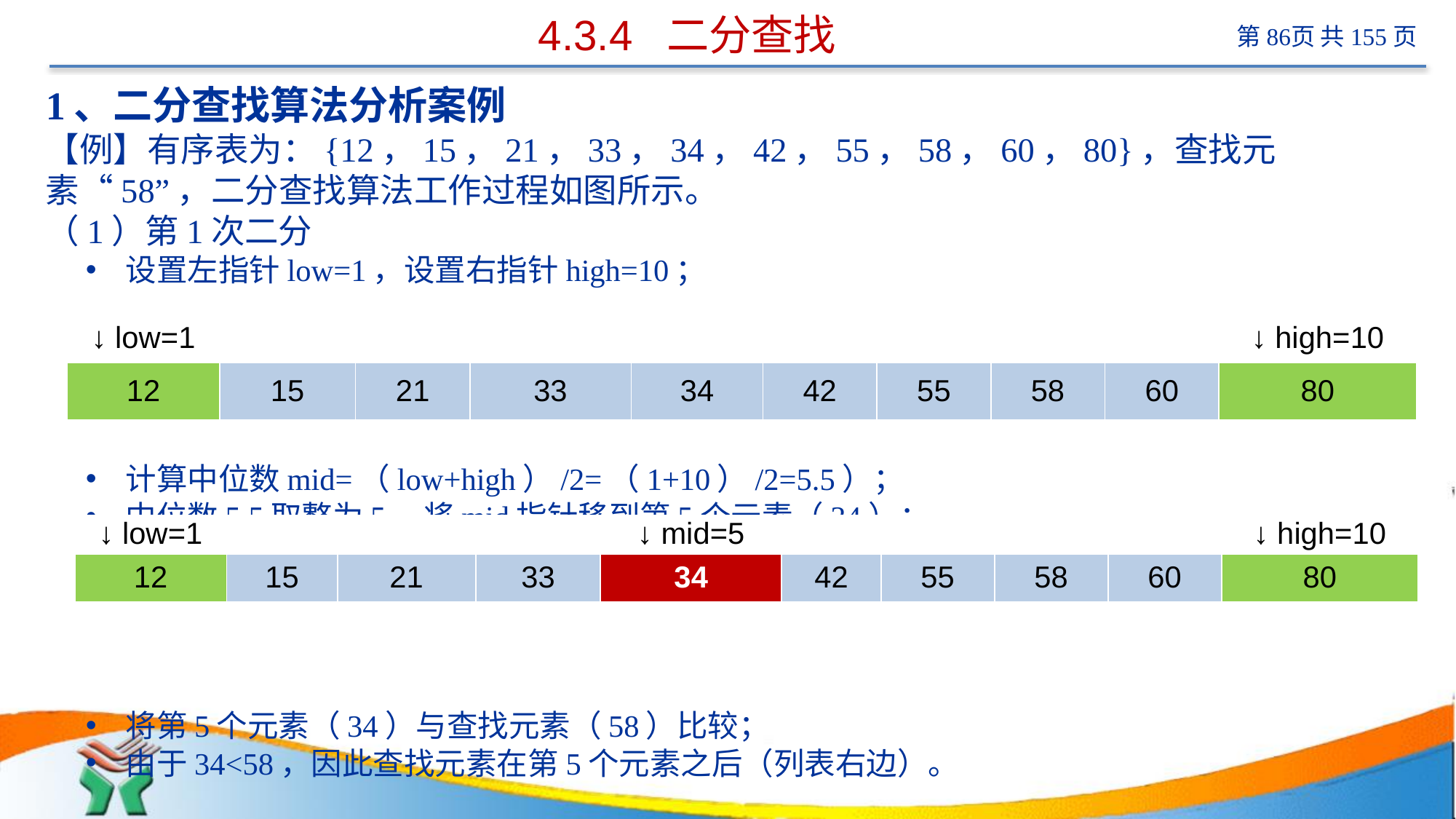

# 4.3.4  二分查找
1、二分查找算法分析案例
【例】有序表为：{12，15，21，33，34，42，55，58，60，80}，查找元素“58”，二分查找算法工作过程如图所示。
（1）第1次二分
设置左指针low=1，设置右指针high=10；

计算中位数mid=（low+high）/2=（1+10）/2=5.5）；
中位数5.5取整为5，将mid指针移到第5个元素（34）；

将第5个元素（34）与查找元素（58）比较；
由于34<58，因此查找元素在第5个元素之后（列表右边）。
| ↓ low=1 |  |  |  |  |  |  |  |  | ↓ high=10 |
| --- | --- | --- | --- | --- | --- | --- | --- | --- | --- |
| 12 | 15 | 21 | 33 | 34 | 42 | 55 | 58 | 60 | 80 |
| ↓ low=1 |  |  |  | ↓ mid=5 |  |  |  |  | ↓ high=10 |
| --- | --- | --- | --- | --- | --- | --- | --- | --- | --- |
| 12 | 15 | 21 | 33 | 34 | 42 | 55 | 58 | 60 | 80 |